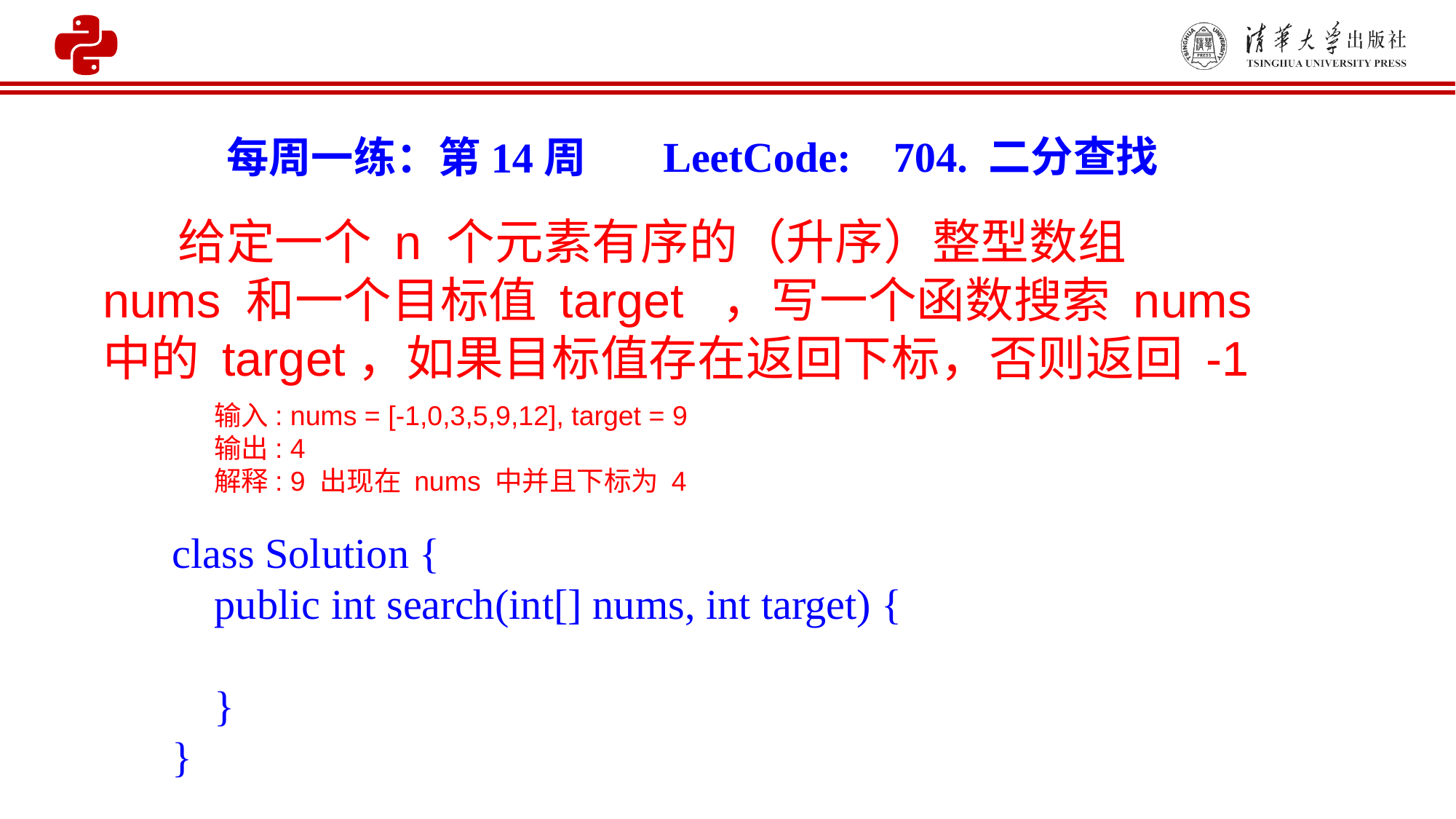

LeetCode:    704. 二分查找
每周一练：第14周
给定一个 n 个元素有序的（升序）整型数组 nums 和一个目标值 target  ，写一个函数搜索 nums 中的 target，如果目标值存在返回下标，否则返回 -1
输入: nums = [-1,0,3,5,9,12], target = 9
输出: 4
解释: 9 出现在 nums 中并且下标为 4
class Solution {
    public int search(int[] nums, int target) {
    }
}